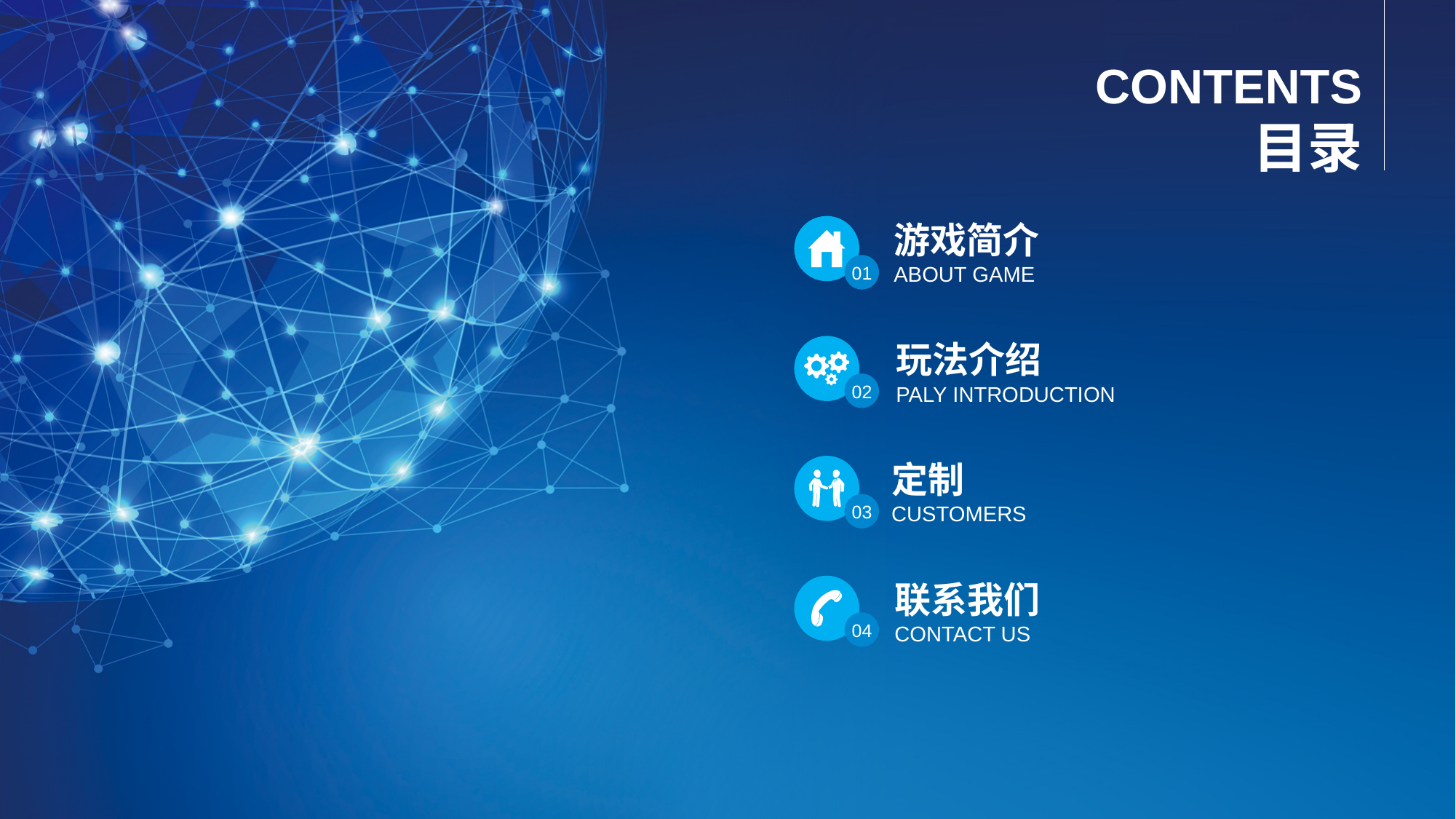

CONTENTS
目录
游戏简介
ABOUT GAME

01
玩法介绍
PALY INTRODUCTION

02
定制
CUSTOMERS

03
联系我们
CONTACT US

04